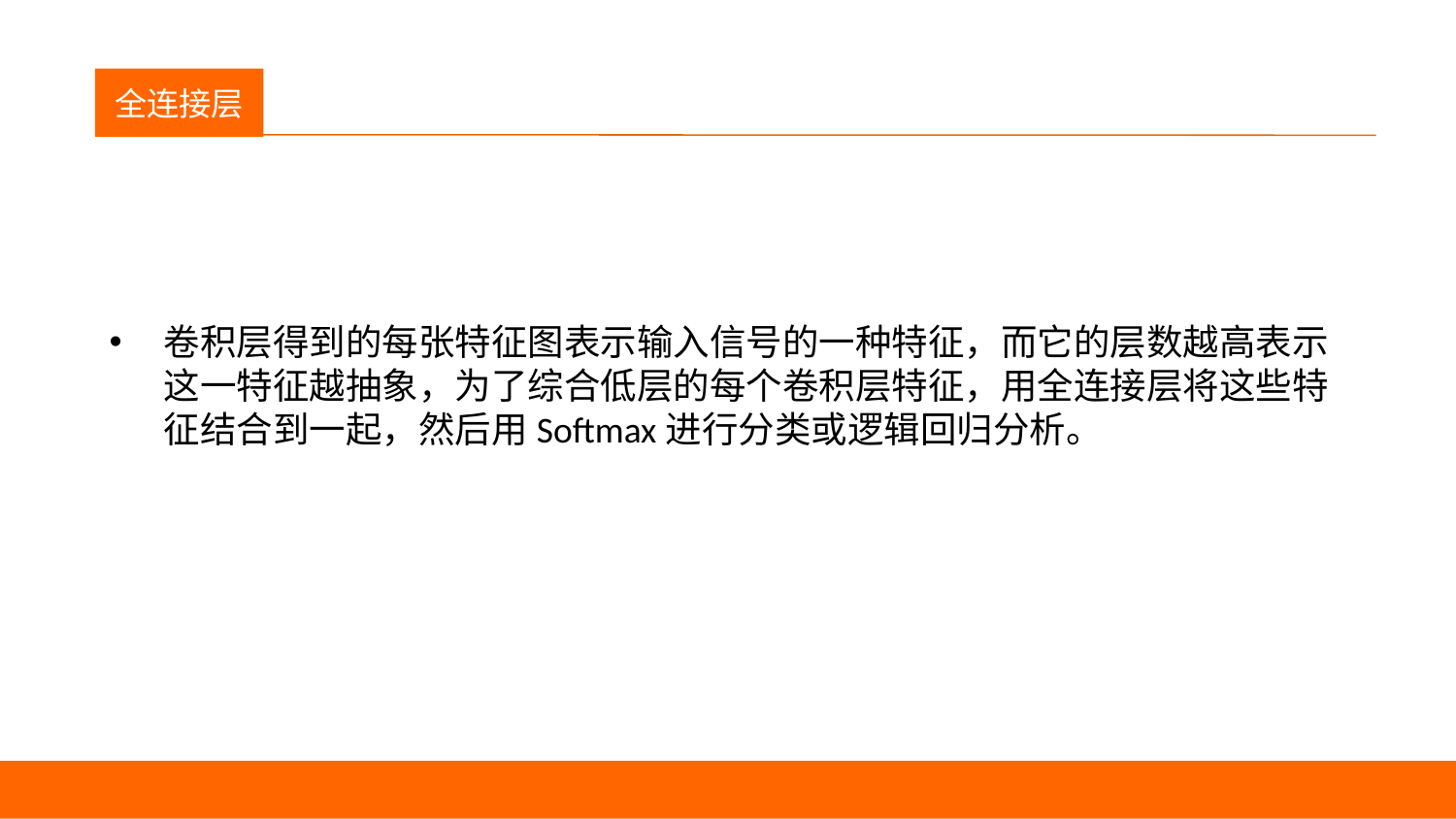

议程
全连接层

卷积层得到的每张特征图表示输入信号的一种特征，而它的层数越高表示这一特征越抽象，为了综合低层的每个卷积层特征，用全连接层将这些特征结合到一起，然后用Softmax进行分类或逻辑回归分析。